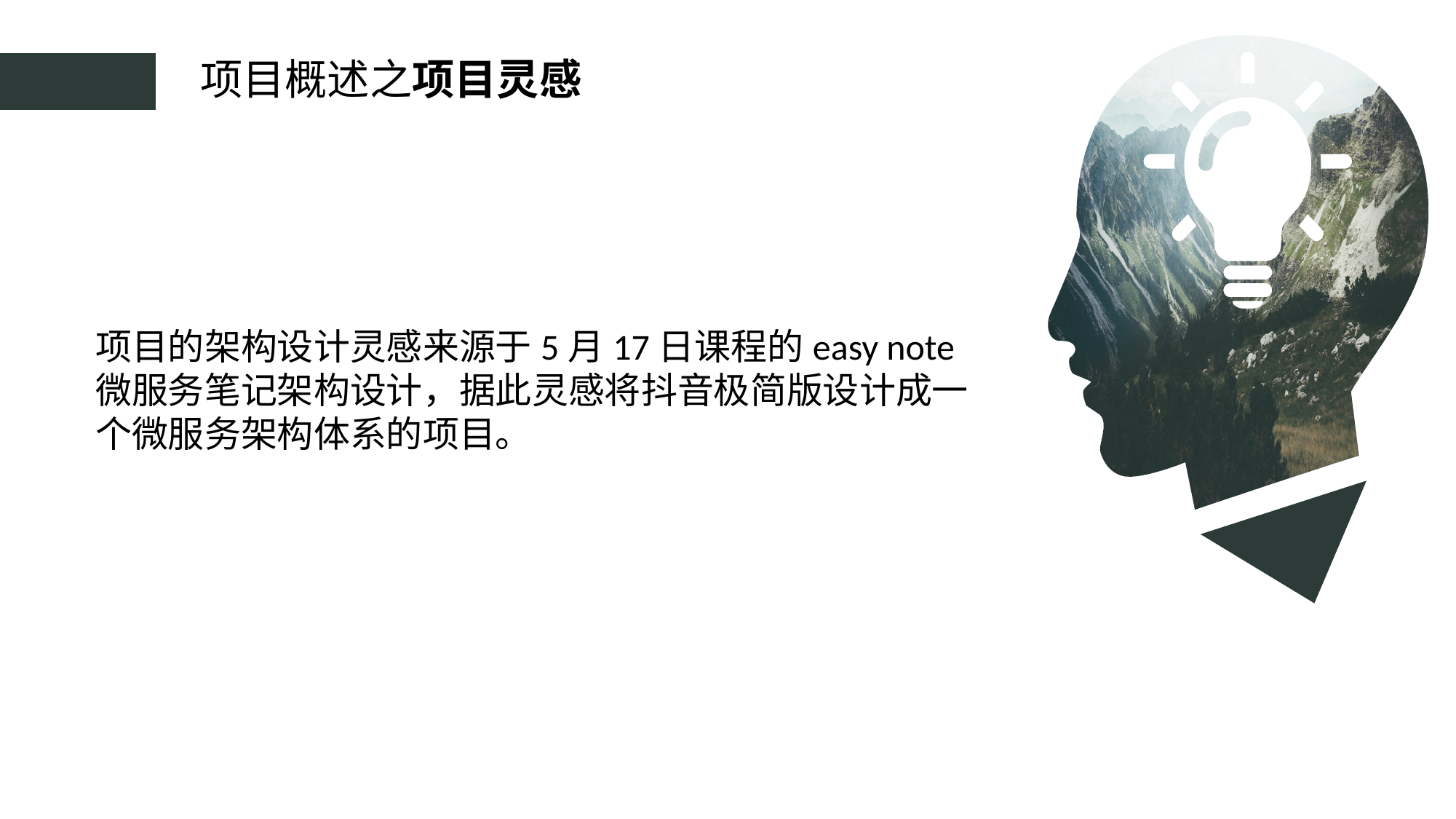

项目概述之项目灵感

项目的架构设计灵感来源于5月17日课程的easy note微服务笔记架构设计，据此灵感将抖音极简版设计成一个微服务架构体系的项目。